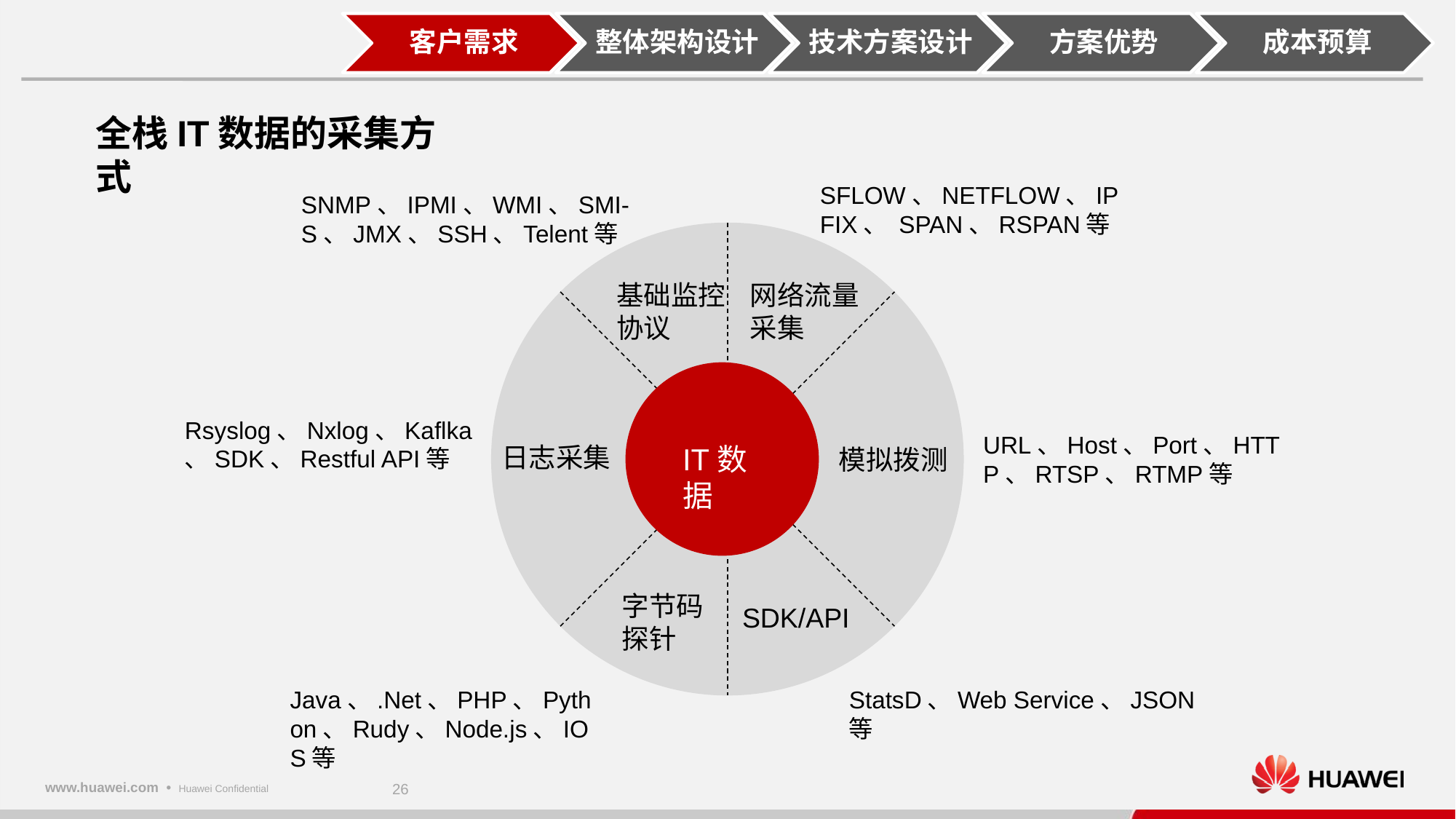

客户需求
整体架构设计
技术方案设计
方案优势
成本预算

全栈IT数据的采集方式
SFLOW、NETFLOW、IPFIX、 SPAN、RSPAN等
SNMP、IPMI、WMI、SMI-S、JMX、SSH、Telent等

网络流量采集
基础监控协议

Rsyslog、Nxlog、Kaflka、SDK、Restful API等
URL、Host、Port、HTTP、RTSP、RTMP等
日志采集
IT数据
模拟拨测
字节码探针
SDK/API
Java、.Net、PHP、Python、Rudy、Node.js、IOS等
StatsD、Web Service、JSON等